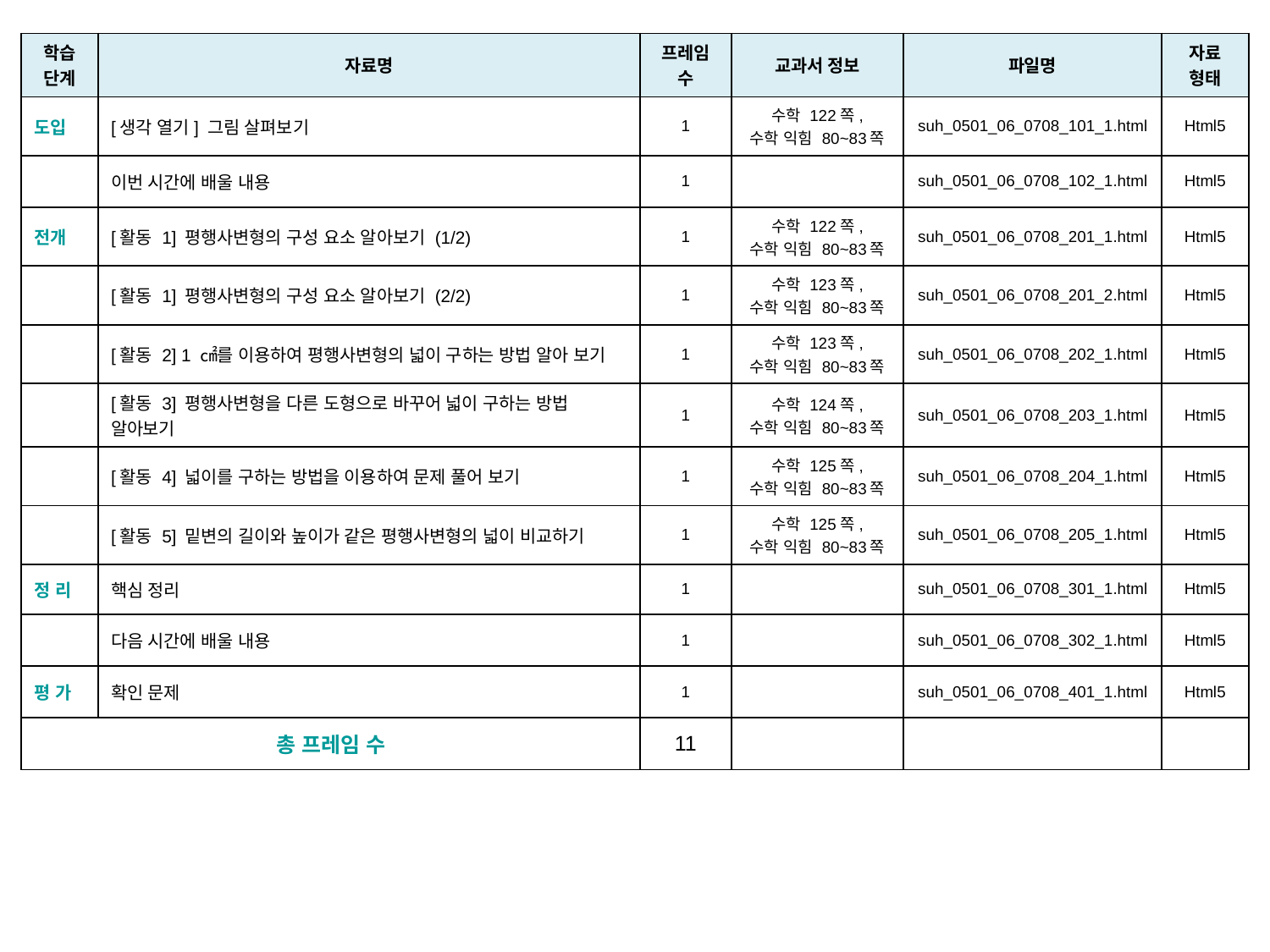

| 학습 단계 | 자료명 | 프레임 수 | 교과서 정보 | 파일명 | 자료 형태 |
| --- | --- | --- | --- | --- | --- |
| 도입 | [생각 열기] 그림 살펴보기 | 1 | 수학 122쪽, 수학 익힘 80~83쪽 | suh\_0501\_06\_0708\_101\_1.html | Html5 |
|  | 이번 시간에 배울 내용 | 1 |  | suh\_0501\_06\_0708\_102\_1.html | Html5 |
| 전개 | [활동 1] 평행사변형의 구성 요소 알아보기 (1/2) | 1 | 수학 122쪽, 수학 익힘 80~83쪽 | suh\_0501\_06\_0708\_201\_1.html | Html5 |
|  | [활동 1] 평행사변형의 구성 요소 알아보기 (2/2) | 1 | 수학 123쪽, 수학 익힘 80~83쪽 | suh\_0501\_06\_0708\_201\_2.html | Html5 |
|  | [활동 2] 1 ㎠를 이용하여 평행사변형의 넓이 구하는 방법 알아 보기 | 1 | 수학 123쪽, 수학 익힘 80~83쪽 | suh\_0501\_06\_0708\_202\_1.html | Html5 |
|  | [활동 3] 평행사변형을 다른 도형으로 바꾸어 넓이 구하는 방법 알아보기 | 1 | 수학 124쪽, 수학 익힘 80~83쪽 | suh\_0501\_06\_0708\_203\_1.html | Html5 |
|  | [활동 4] 넓이를 구하는 방법을 이용하여 문제 풀어 보기 | 1 | 수학 125쪽, 수학 익힘 80~83쪽 | suh\_0501\_06\_0708\_204\_1.html | Html5 |
|  | [활동 5] 밑변의 길이와 높이가 같은 평행사변형의 넓이 비교하기 | 1 | 수학 125쪽, 수학 익힘 80~83쪽 | suh\_0501\_06\_0708\_205\_1.html | Html5 |
| 정 리 | 핵심 정리 | 1 |  | suh\_0501\_06\_0708\_301\_1.html | Html5 |
|  | 다음 시간에 배울 내용 | 1 |  | suh\_0501\_06\_0708\_302\_1.html | Html5 |
| 평 가 | 확인 문제 | 1 |  | suh\_0501\_06\_0708\_401\_1.html | Html5 |
| 총 프레임 수 |  | 11 |  |  |  |